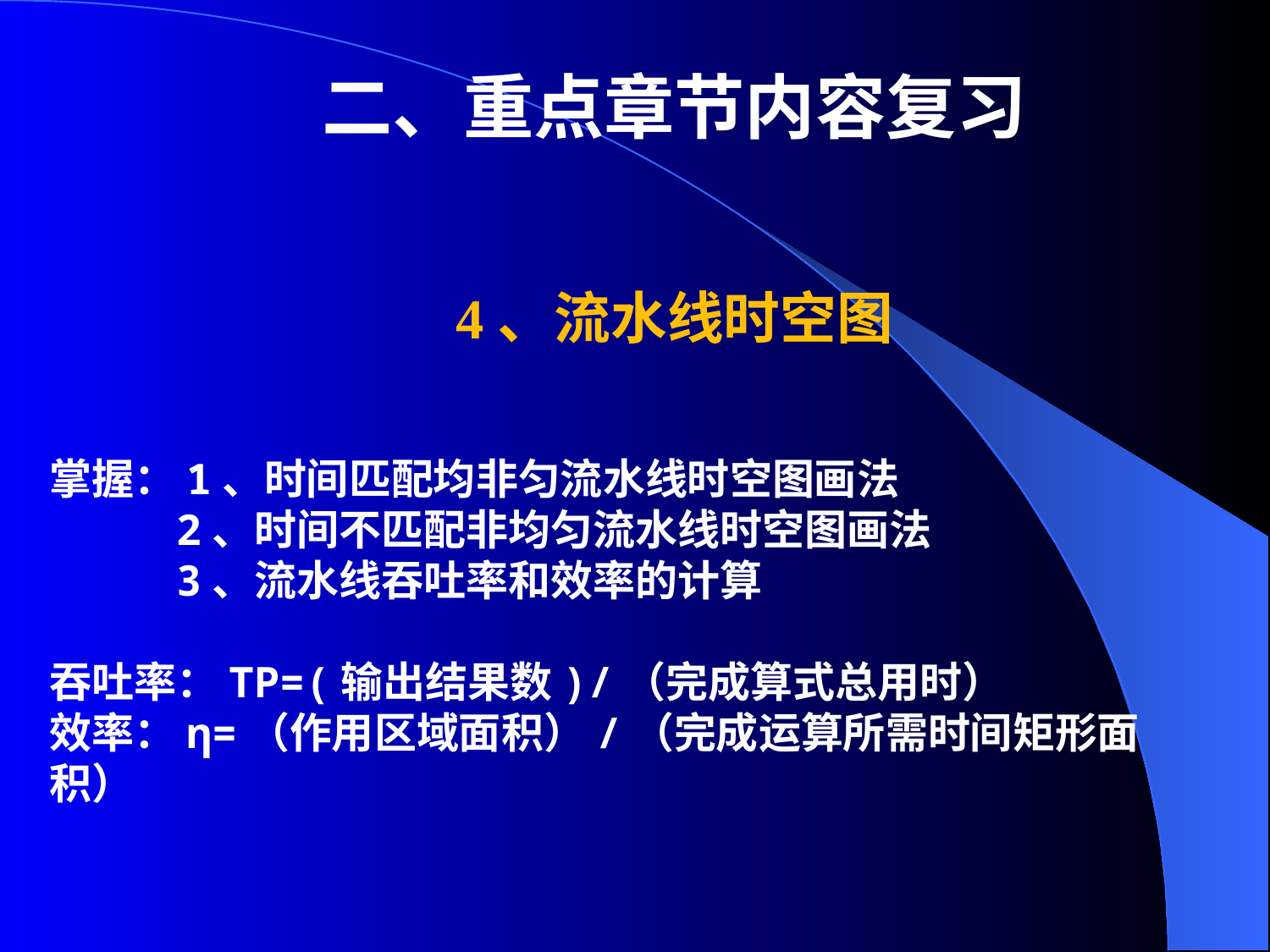

二、重点章节内容复习
4、流水线时空图
掌握：1、时间匹配均非匀流水线时空图画法
	2、时间不匹配非均匀流水线时空图画法
	3、流水线吞吐率和效率的计算

吞吐率：TP=(输出结果数)/（完成算式总用时）
效率：η=（作用区域面积）/（完成运算所需时间矩形面积）